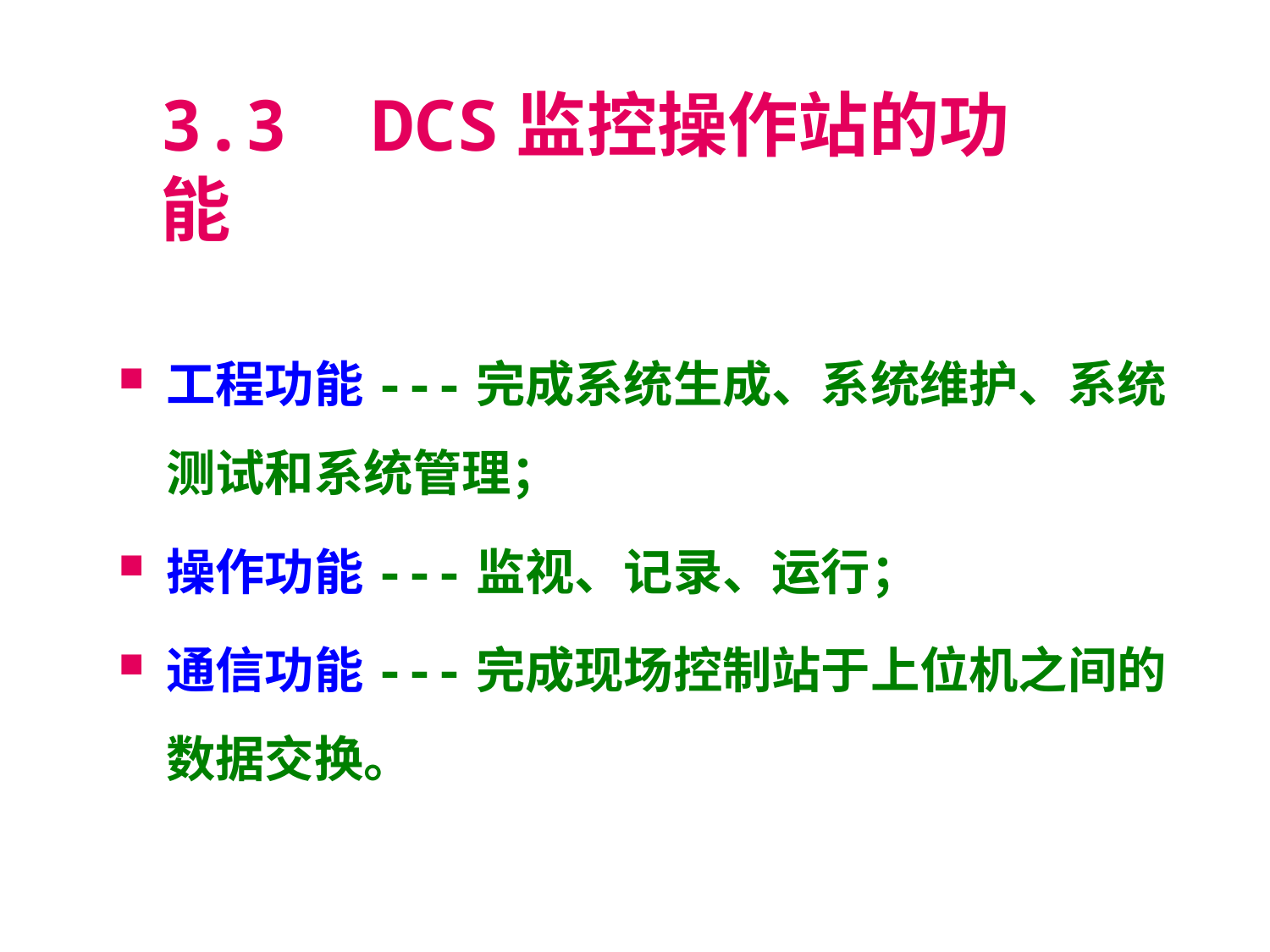

# 3.3  DCS监控操作站的功能
工程功能---完成系统生成、系统维护、系统测试和系统管理；
操作功能---监视、记录、运行；
通信功能---完成现场控制站于上位机之间的数据交换。